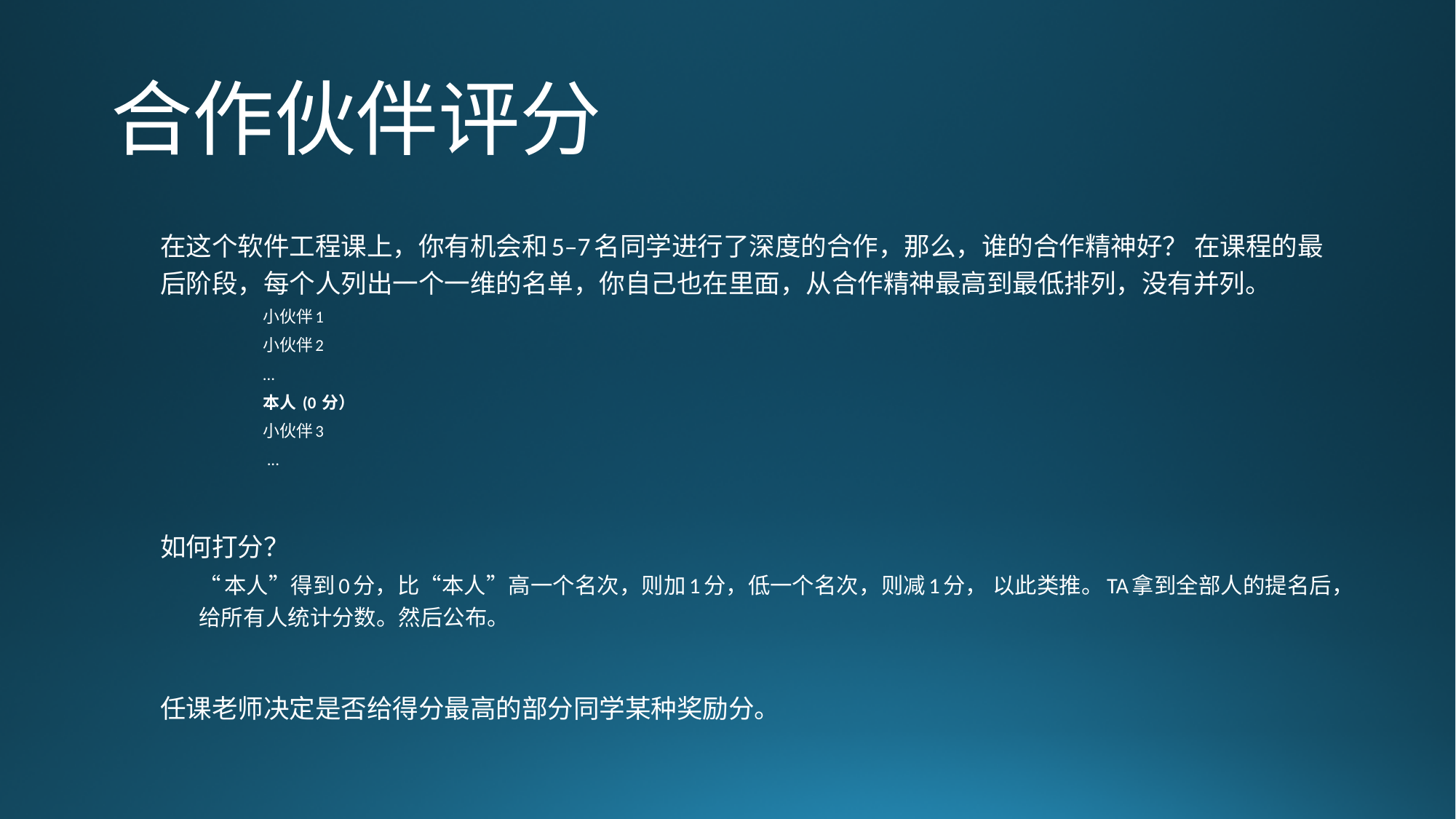

# 合作伙伴评分
在这个软件工程课上，你有机会和5–7名同学进行了深度的合作，那么，谁的合作精神好？ 在课程的最后阶段，每个人列出一个一维的名单，你自己也在里面，从合作精神最高到最低排列，没有并列。
小伙伴1
小伙伴2
…
本人 (0 分）
小伙伴3
 ...

如何打分？
“本人”得到0分，比“本人”高一个名次，则加1分，低一个名次，则减1分， 以此类推。TA拿到全部人的提名后，给所有人统计分数。然后公布。

任课老师决定是否给得分最高的部分同学某种奖励分。